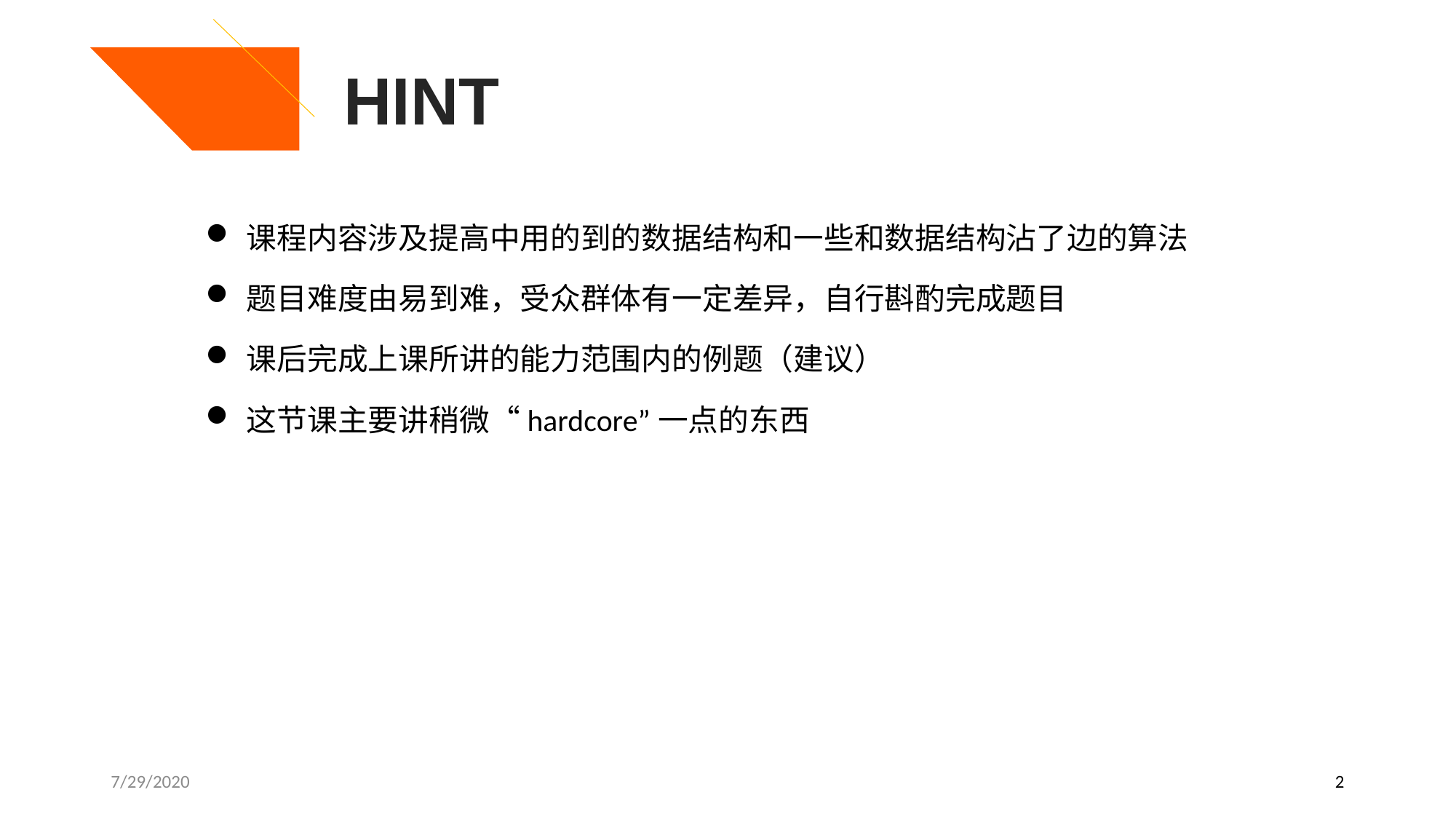

HINT
课程内容涉及提高中用的到的数据结构和一些和数据结构沾了边的算法
题目难度由易到难，受众群体有一定差异，自行斟酌完成题目
课后完成上课所讲的能力范围内的例题（建议）
这节课主要讲稍微“hardcore”一点的东西
7/29/2020
2